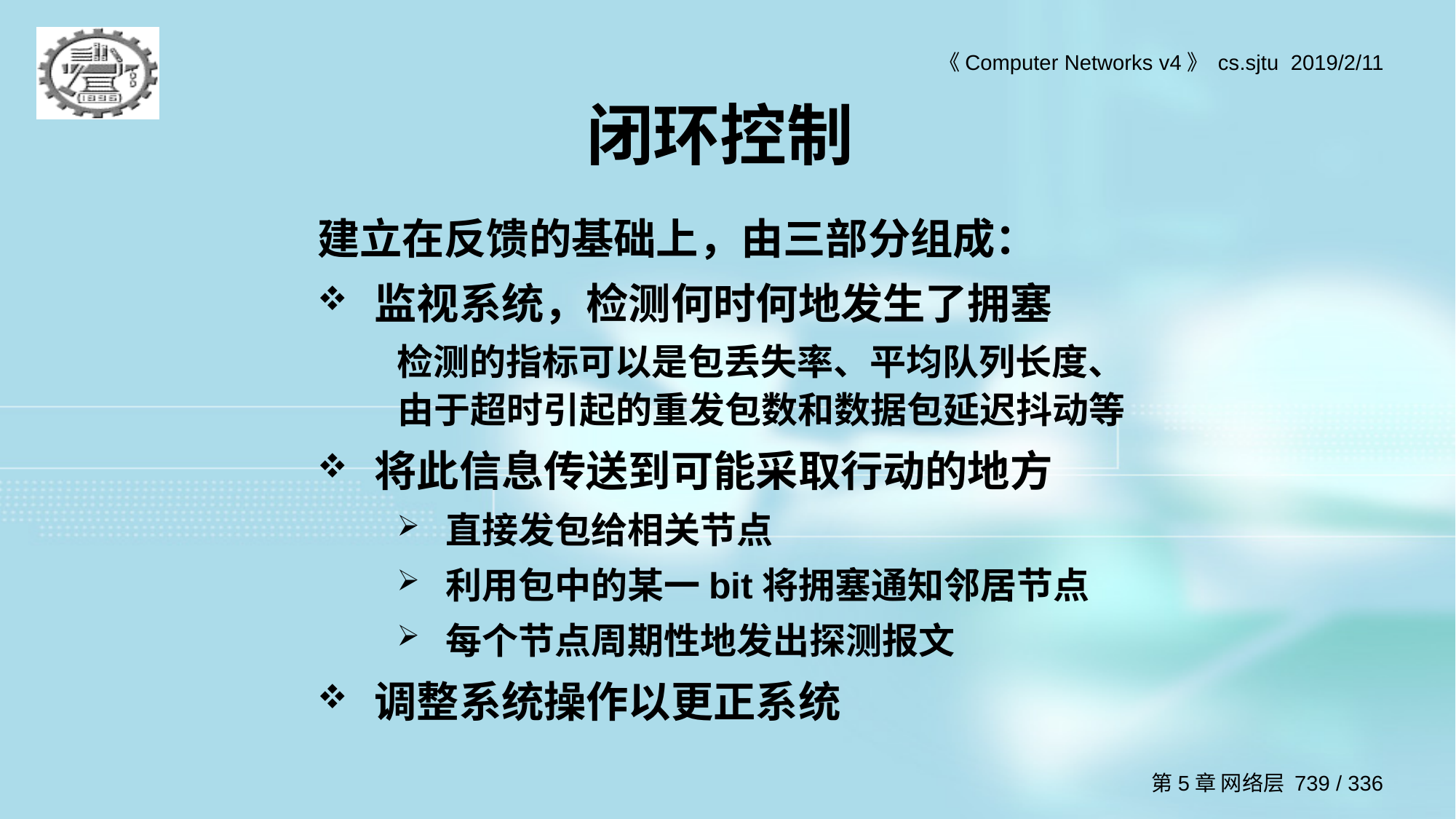

# 闭环控制
建立在反馈的基础上，由三部分组成：
监视系统，检测何时何地发生了拥塞
检测的指标可以是包丢失率、平均队列长度、由于超时引起的重发包数和数据包延迟抖动等
将此信息传送到可能采取行动的地方
  直接发包给相关节点
  利用包中的某一bit将拥塞通知邻居节点
  每个节点周期性地发出探测报文
调整系统操作以更正系统